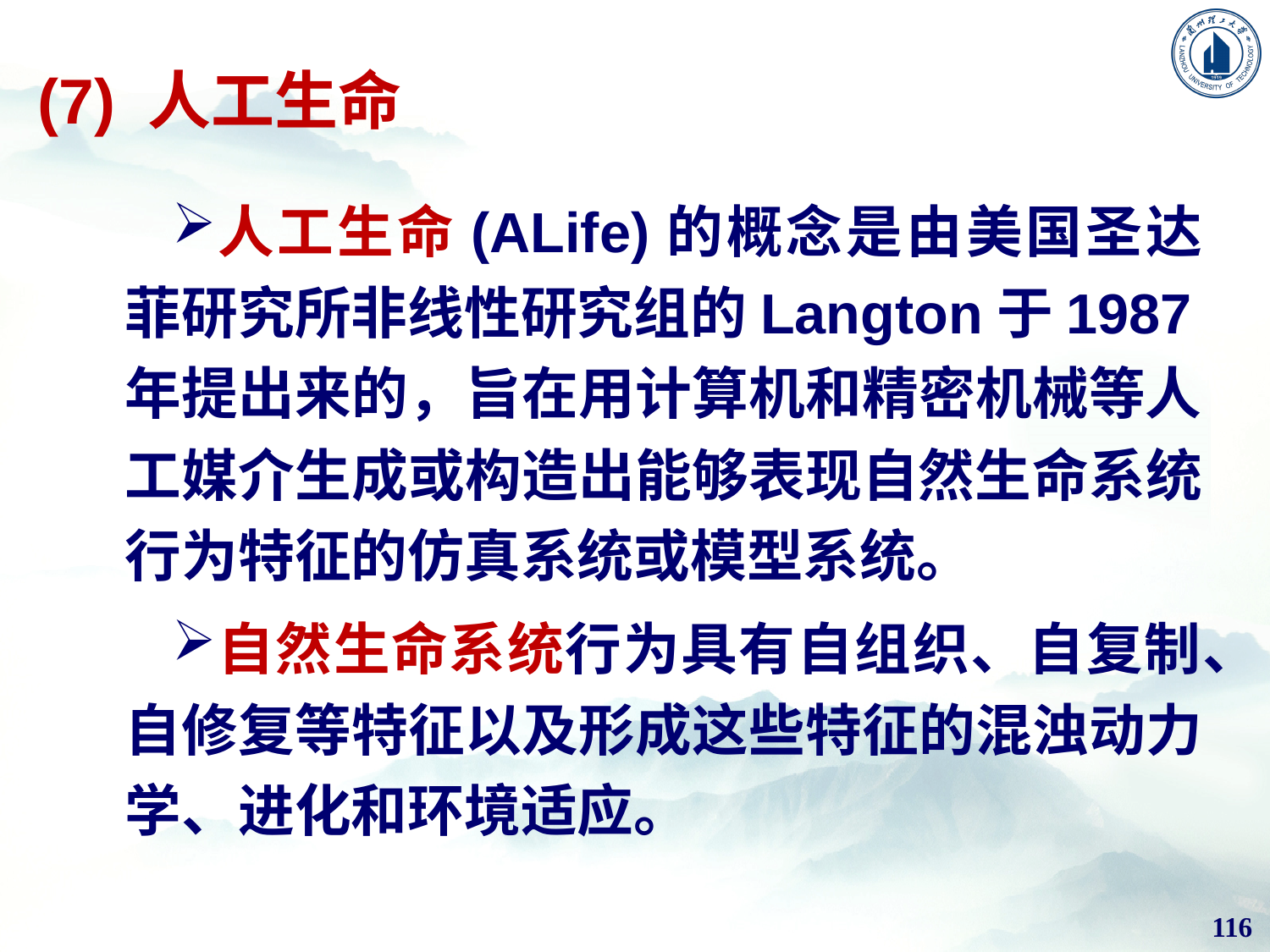

# (7) 人工生命
人工生命(ALife)的概念是由美国圣达菲研究所非线性研究组的Langton于1987年提出来的，旨在用计算机和精密机械等人工媒介生成或构造出能够表现自然生命系统行为特征的仿真系统或模型系统。
自然生命系统行为具有自组织、自复制、自修复等特征以及形成这些特征的混浊动力学、进化和环境适应。

116